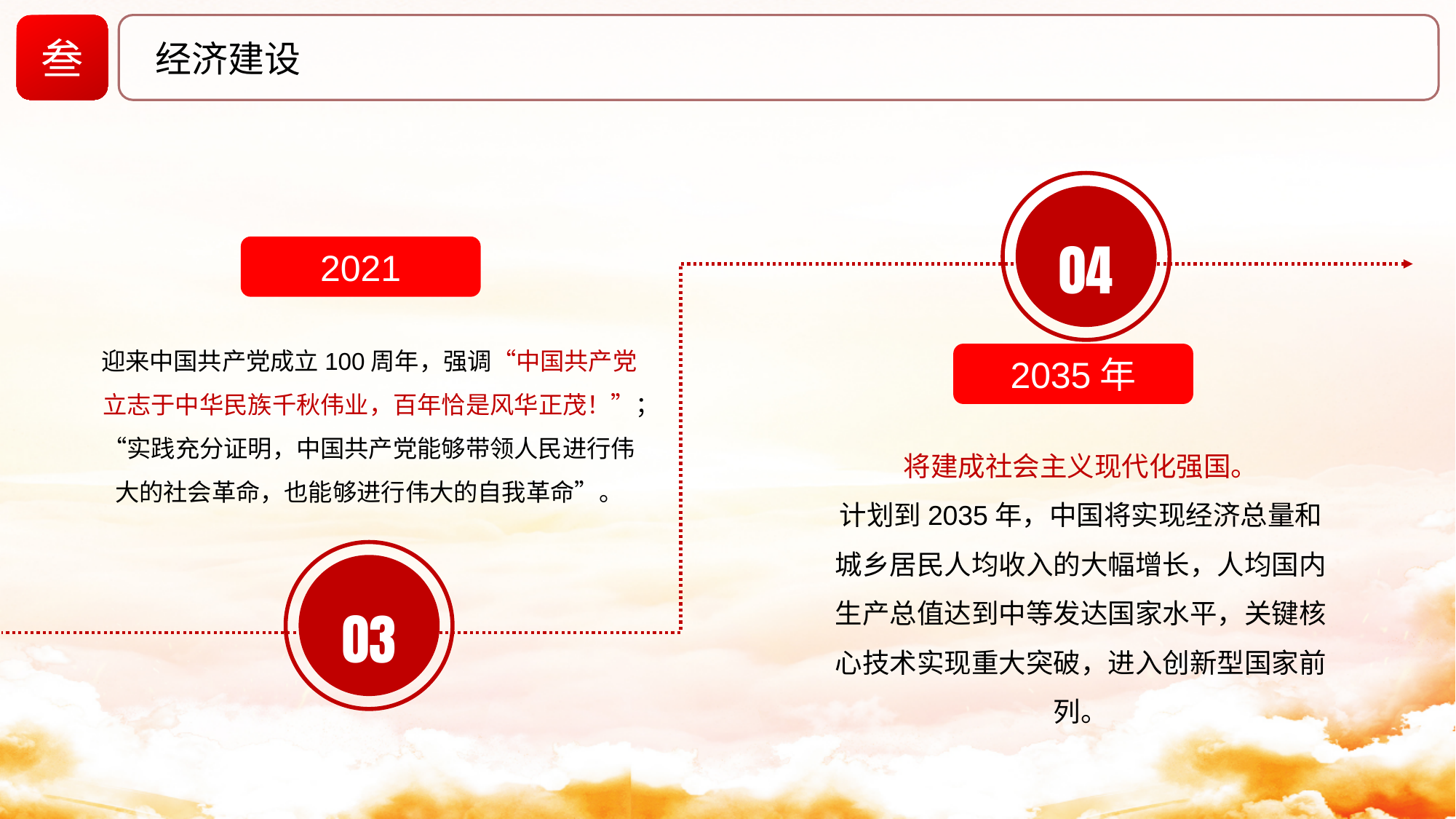

叁
经济建设

04
2021

迎来中国共产党成立100周年，强调“中国共产党立志于中华民族千秋伟业，百年恰是风华正茂！”；“实践充分证明，中国共产党能够带领人民进行伟大的社会革命，也能够进行伟大的自我革命”。
2035年
将建成社会主义现代化强国。
计划到2035年，中国将实现经济总量和城乡居民人均收入的大幅增长，人均国内生产总值达到中等发达国家水平，关键核心技术实现重大突破，进入创新型国家前列。

03